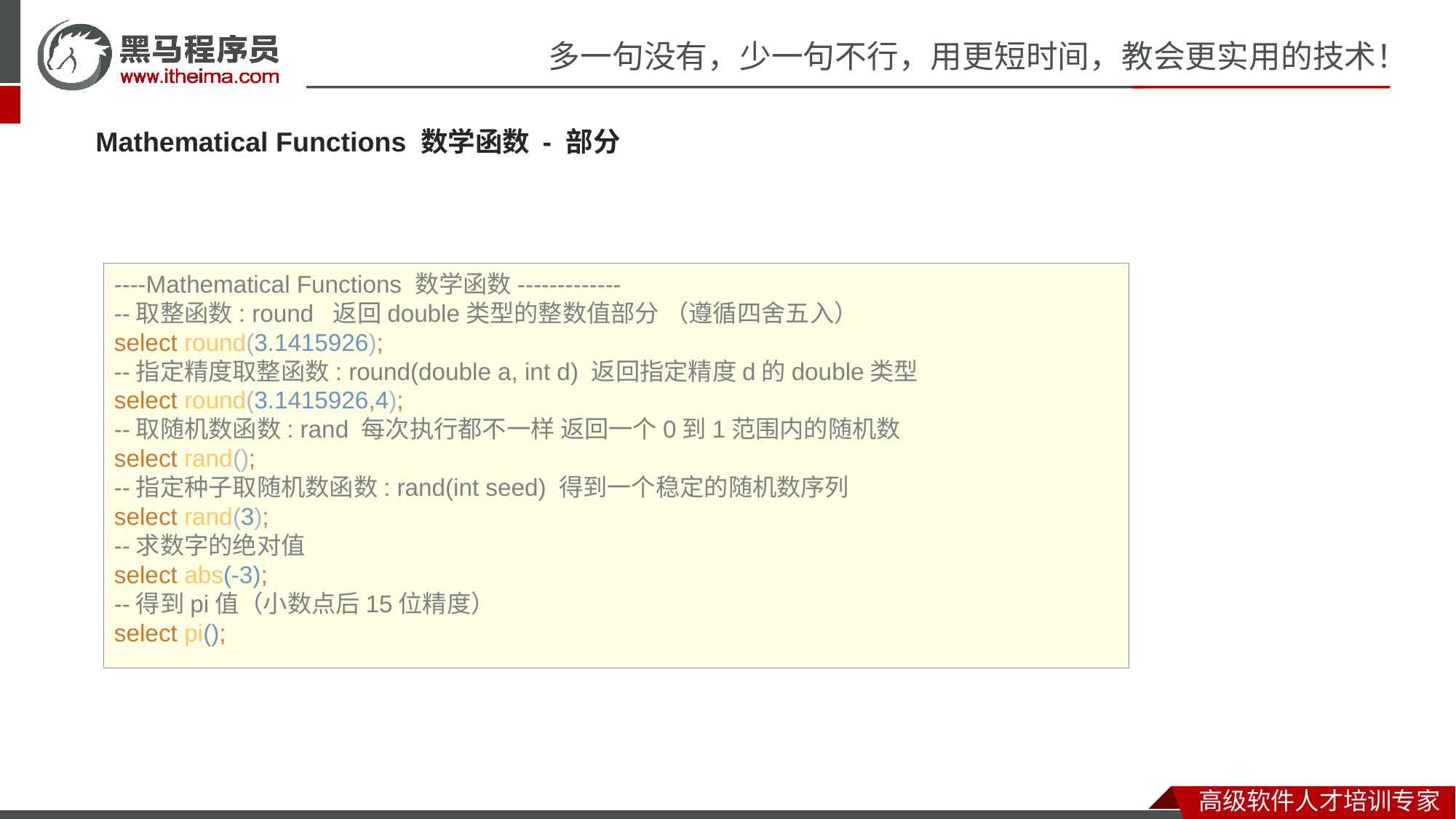

Mathematical Functions 数学函数 - 部分
----Mathematical Functions 数学函数-------------
--取整函数: round  返回double类型的整数值部分 （遵循四舍五入）
select round(3.1415926);
--指定精度取整函数: round(double a, int d) 返回指定精度d的double类型
select round(3.1415926,4);
--取随机数函数: rand 每次执行都不一样 返回一个0到1范围内的随机数
select rand();
--指定种子取随机数函数: rand(int seed) 得到一个稳定的随机数序列
select rand(3);
--求数字的绝对值
select abs(-3);
--得到pi值（小数点后15位精度）
select pi();